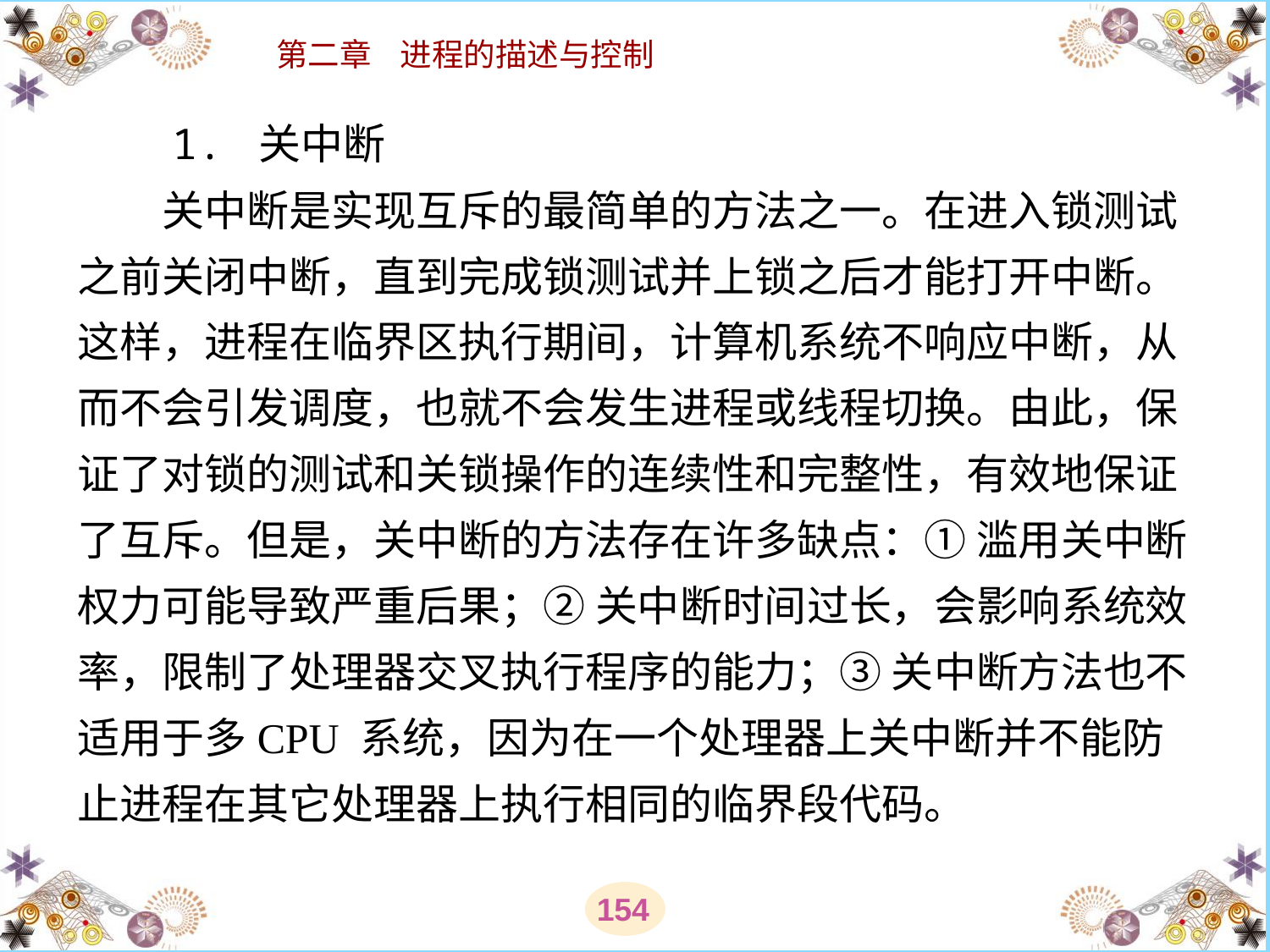

# 1. 关中断 　　关中断是实现互斥的最简单的方法之一。在进入锁测试之前关闭中断，直到完成锁测试并上锁之后才能打开中断。这样，进程在临界区执行期间，计算机系统不响应中断，从而不会引发调度，也就不会发生进程或线程切换。由此，保证了对锁的测试和关锁操作的连续性和完整性，有效地保证了互斥。但是，关中断的方法存在许多缺点：① 滥用关中断权力可能导致严重后果；② 关中断时间过长，会影响系统效率，限制了处理器交叉执行程序的能力；③ 关中断方法也不适用于多CPU 系统，因为在一个处理器上关中断并不能防止进程在其它处理器上执行相同的临界段代码。